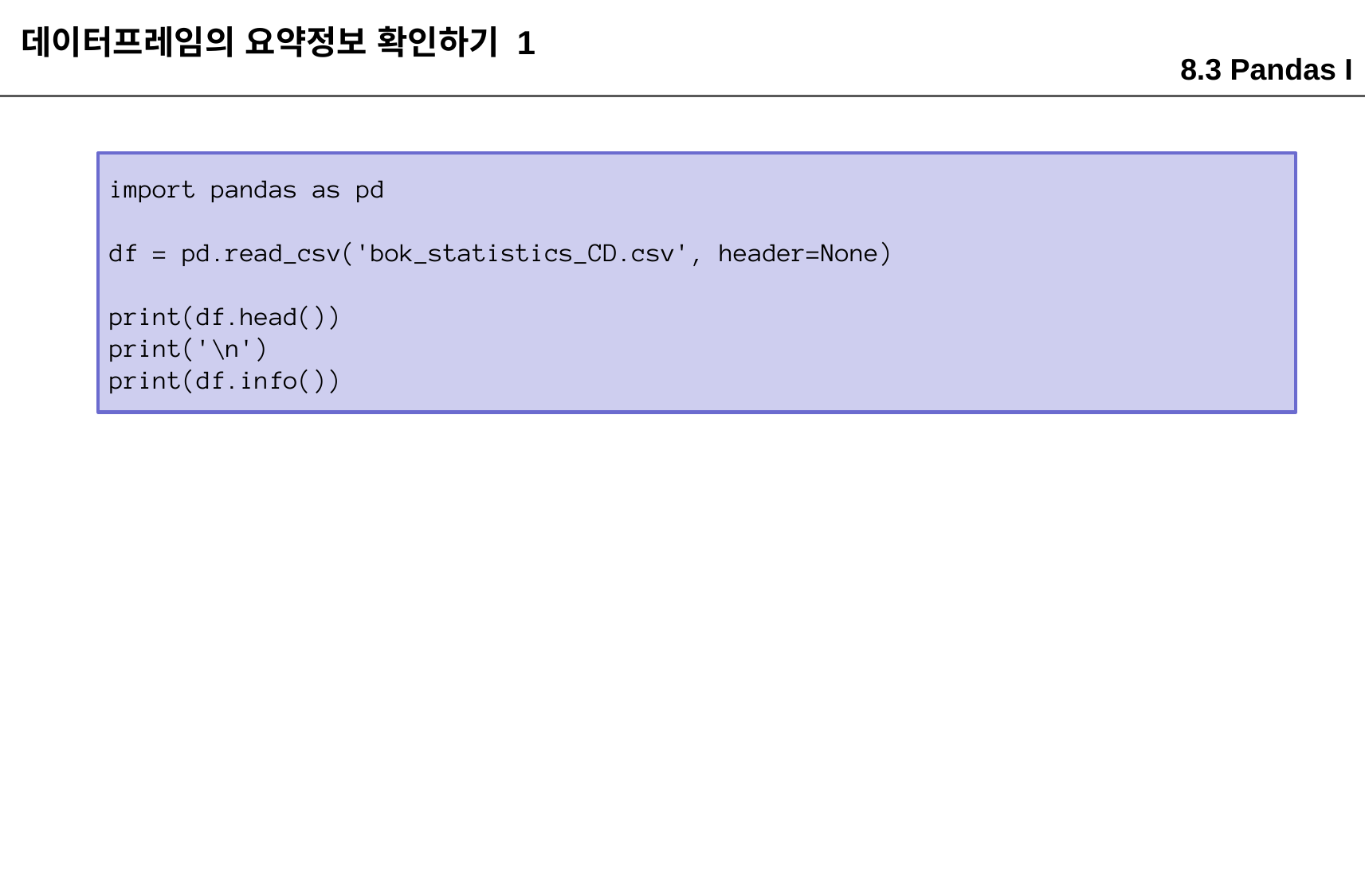

데이터프레임의 요약정보 확인하기 1
8.3 Pandas I
import pandas as pd

df = pd.read_csv('bok_statistics_CD.csv', header=None)

print(df.head())
print('\n')
print(df.info())